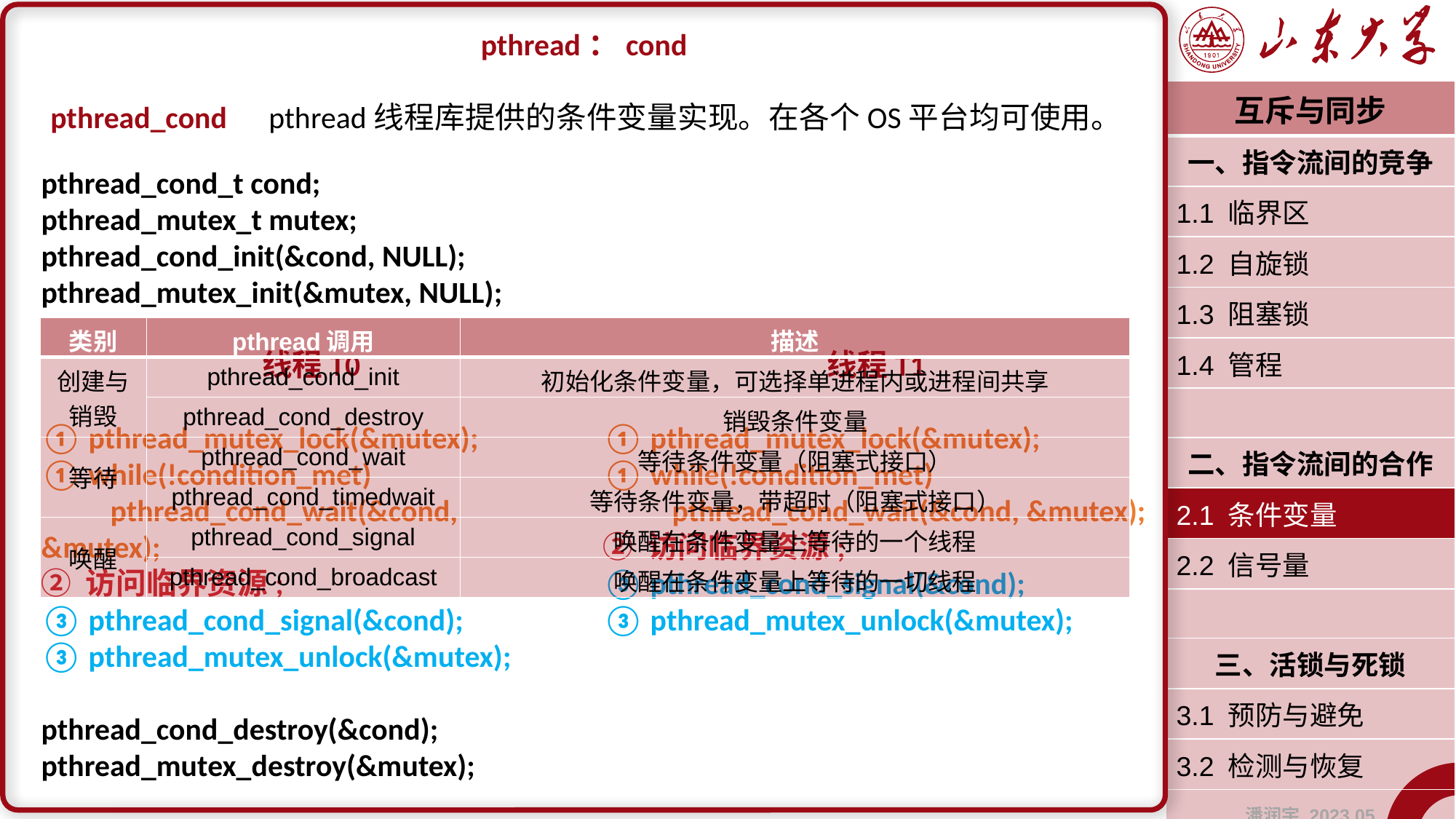

pthread：cond

pthread_cond	pthread线程库提供的条件变量实现。在各个OS平台均可使用。
| 互斥与同步 |
| --- |
| 一、指令流间的竞争 |
| 1.1 临界区 |
| 1.2 自旋锁 |
| 1.3 阻塞锁 |
| 1.4 管程 |
|  |
| 二、指令流间的合作 |
| 2.1 条件变量 |
| 2.2 信号量 |
|  |
| 三、活锁与死锁 |
| 3.1 预防与避免 |
| 3.2 检测与恢复 |
| 潘润宇 2023.05 |
pthread_cond_t cond;
pthread_mutex_t mutex;
pthread_cond_init(&cond, NULL);
pthread_mutex_init(&mutex, NULL);

线程T0

① pthread_mutex_lock(&mutex);
① while(!condition_met)
          pthread_cond_wait(&cond, &mutex);
② 访问临界资源;
③ pthread_cond_signal(&cond);
③ pthread_mutex_unlock(&mutex);

pthread_cond_destroy(&cond);
pthread_mutex_destroy(&mutex);

线程T1

① pthread_mutex_lock(&mutex);
① while(!condition_met)
          pthread_cond_wait(&cond, &mutex);
② 访问临界资源;
③ pthread_cond_signal(&cond);
③ pthread_mutex_unlock(&mutex);

| 类别 | pthread调用 | 描述 |
| --- | --- | --- |
| 创建与 销毁 | pthread\_cond\_init | 初始化条件变量，可选择单进程内或进程间共享 |
|  | pthread\_cond\_destroy | 销毁条件变量 |
| 等待 | pthread\_cond\_wait | 等待条件变量（阻塞式接口） |
|  | pthread\_cond\_timedwait | 等待条件变量，带超时（阻塞式接口） |
| 唤醒 | pthread\_cond\_signal | 唤醒在条件变量上等待的一个线程 |
|  | pthread\_cond\_broadcast | 唤醒在条件变量上等待的一切线程 |